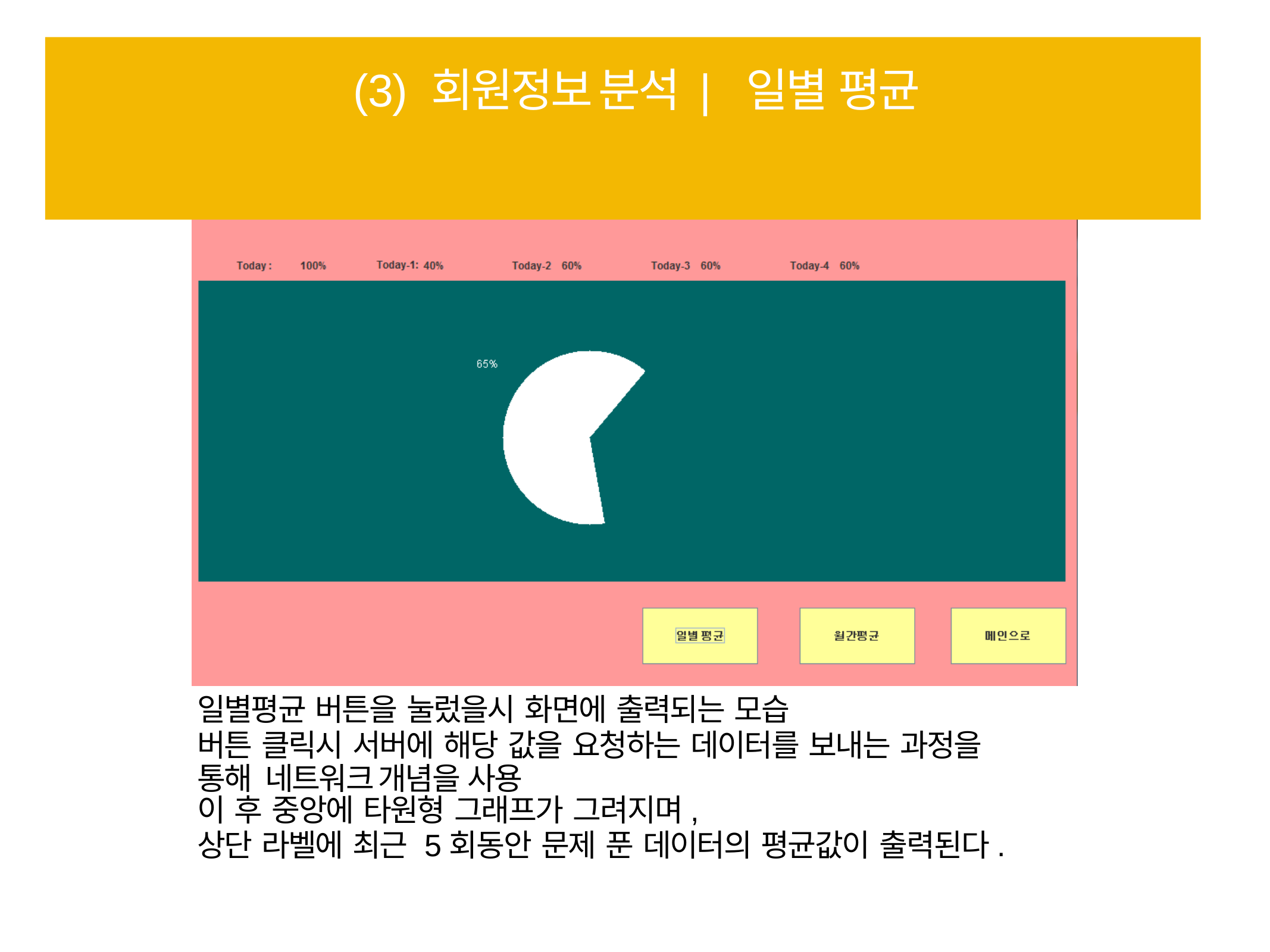

# (3) 회원정보 분석 | 일별 평균

일별평균 버튼을 눌렀을시 화면에 출력되는 모습
버튼 클릭시 서버에 해당 값을 요청하는 데이터를 보내는 과정을 통해  네트워크 개념을 사용
이 후 중앙에 타원형 그래프가 그려지며,
상단 라벨에 최근 5회동안 문제 푼 데이터의 평균값이 출력된다.